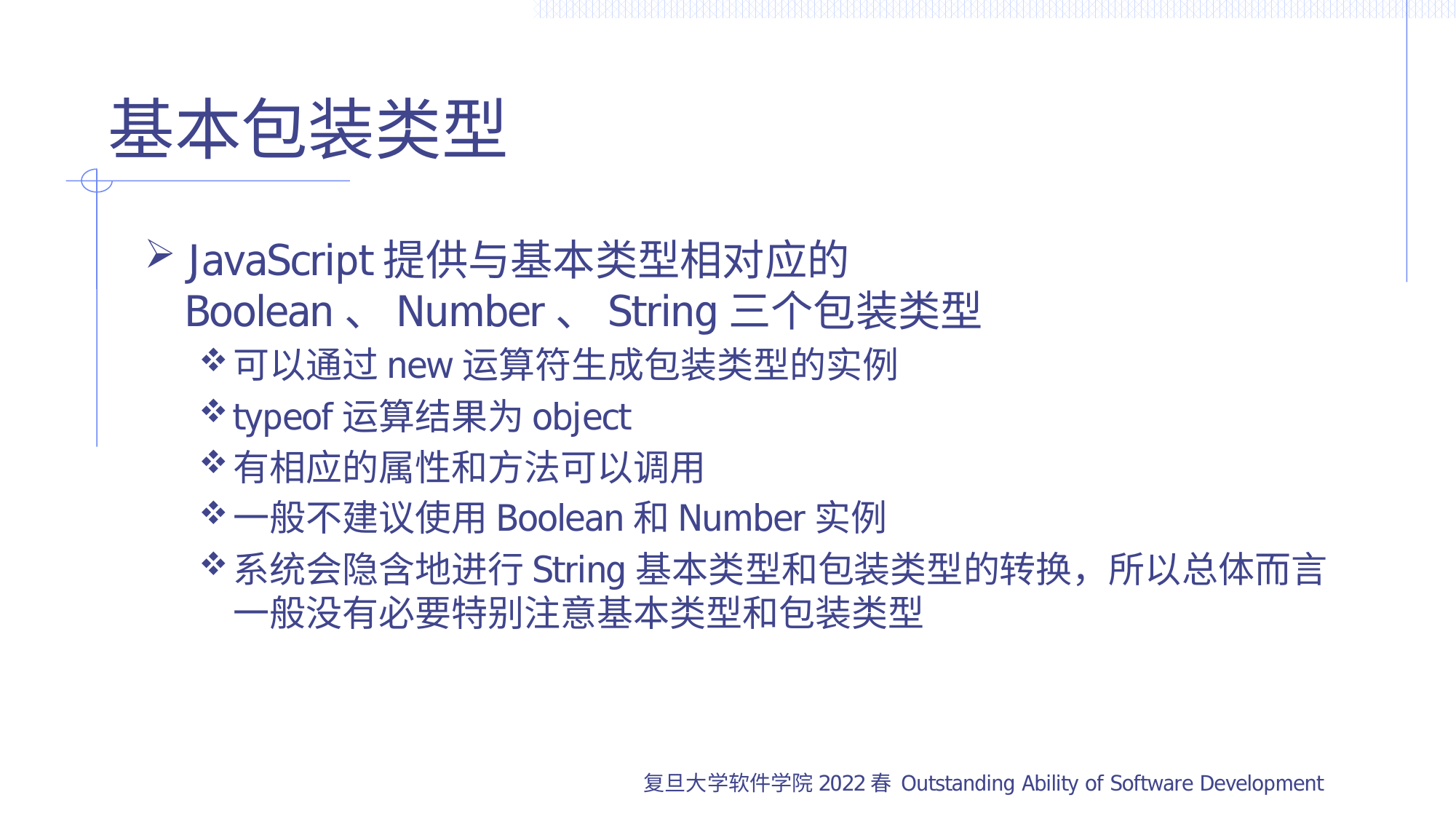

# 基本包装类型
JavaScript提供与基本类型相对应的Boolean、Number、String三个包装类型
可以通过new运算符生成包装类型的实例
typeof运算结果为object
有相应的属性和方法可以调用
一般不建议使用Boolean和Number实例
系统会隐含地进行String基本类型和包装类型的转换，所以总体而言一般没有必要特别注意基本类型和包装类型